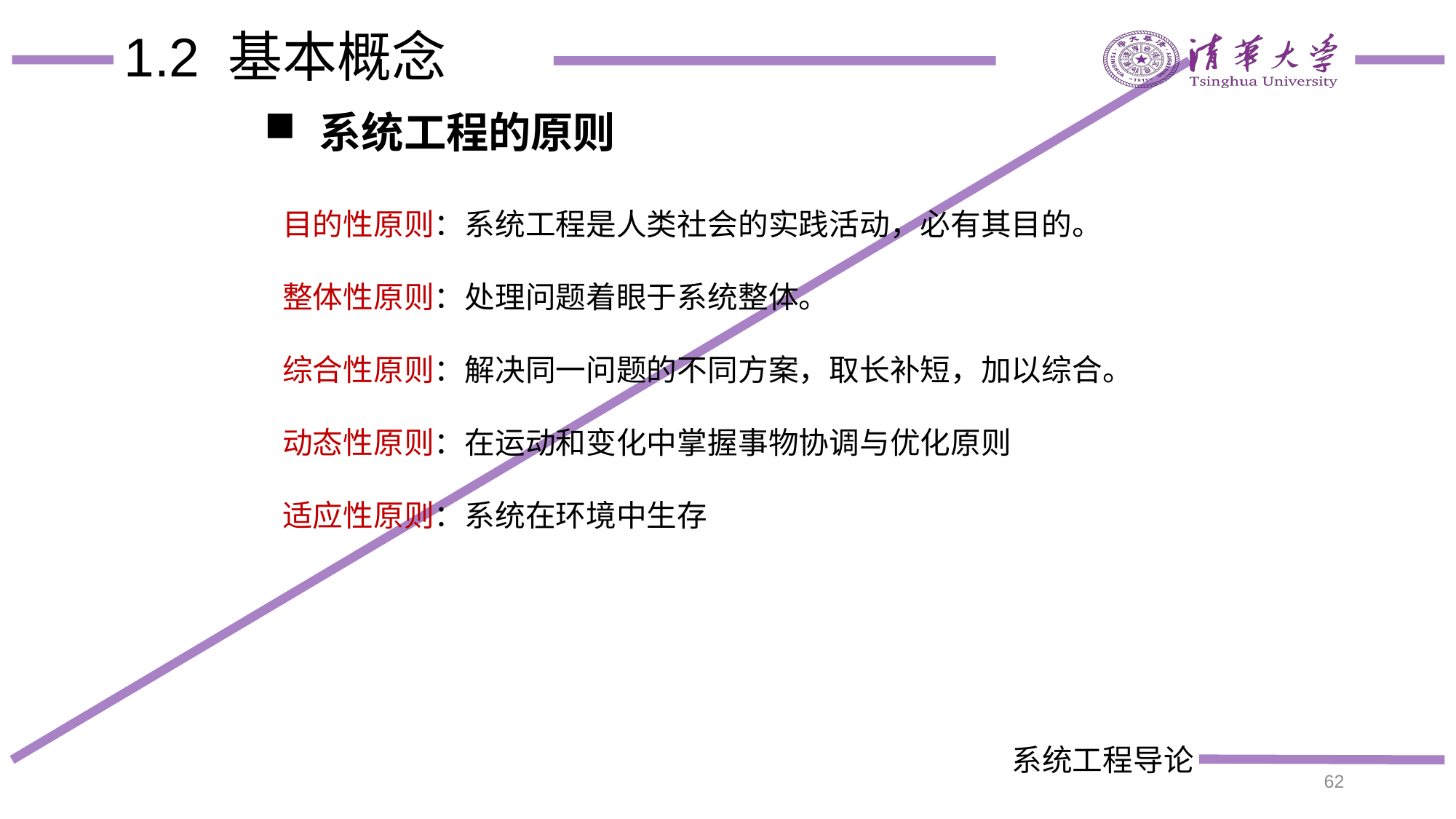

# 1.2 基本概念
系统工程的原则
目的性原则：系统工程是人类社会的实践活动，必有其目的。
整体性原则：处理问题着眼于系统整体。
综合性原则：解决同一问题的不同方案，取长补短，加以综合。
动态性原则：在运动和变化中掌握事物协调与优化原则
适应性原则：系统在环境中生存
62